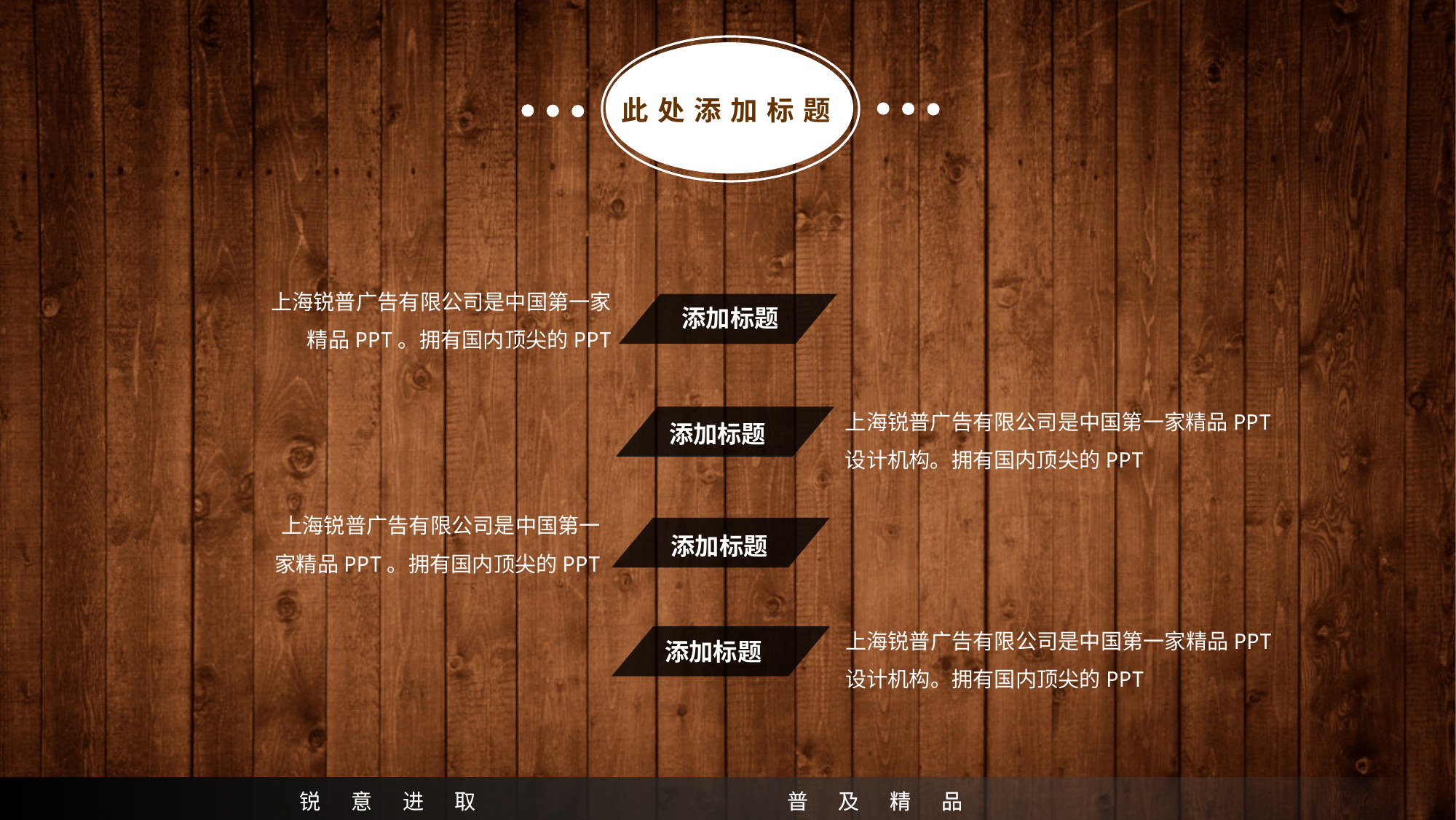

此处添加标题

上海锐普广告有限公司是中国第一家精品PPT。拥有国内顶尖的PPT

添加标题
上海锐普广告有限公司是中国第一家精品PPT设计机构。拥有国内顶尖的PPT

添加标题
上海锐普广告有限公司是中国第一家精品PPT。拥有国内顶尖的PPT

添加标题
上海锐普广告有限公司是中国第一家精品PPT设计机构。拥有国内顶尖的PPT

添加标题

锐意进取        普及精品